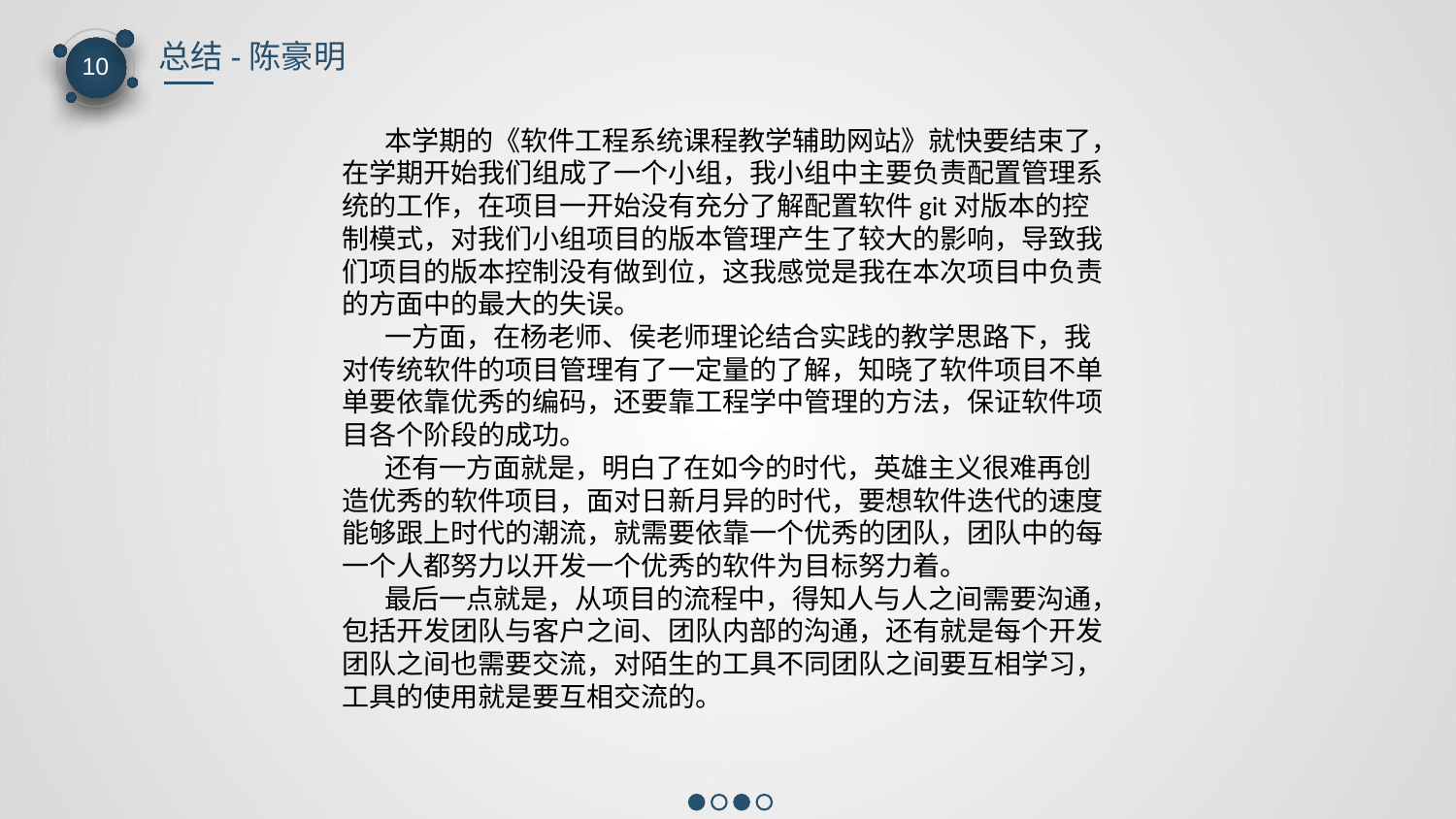

总结-陈豪明
10
      本学期的《软件工程系统课程教学辅助网站》就快要结束了，在学期开始我们组成了一个小组，我小组中主要负责配置管理系统的工作，在项目一开始没有充分了解配置软件git对版本的控制模式，对我们小组项目的版本管理产生了较大的影响，导致我们项目的版本控制没有做到位，这我感觉是我在本次项目中负责的方面中的最大的失误。
      一方面，在杨老师、侯老师理论结合实践的教学思路下，我对传统软件的项目管理有了一定量的了解，知晓了软件项目不单单要依靠优秀的编码，还要靠工程学中管理的方法，保证软件项目各个阶段的成功。
      还有一方面就是，明白了在如今的时代，英雄主义很难再创造优秀的软件项目，面对日新月异的时代，要想软件迭代的速度能够跟上时代的潮流，就需要依靠一个优秀的团队，团队中的每一个人都努力以开发一个优秀的软件为目标努力着。
      最后一点就是，从项目的流程中，得知人与人之间需要沟通，包括开发团队与客户之间、团队内部的沟通，还有就是每个开发团队之间也需要交流，对陌生的工具不同团队之间要互相学习，工具的使用就是要互相交流的。